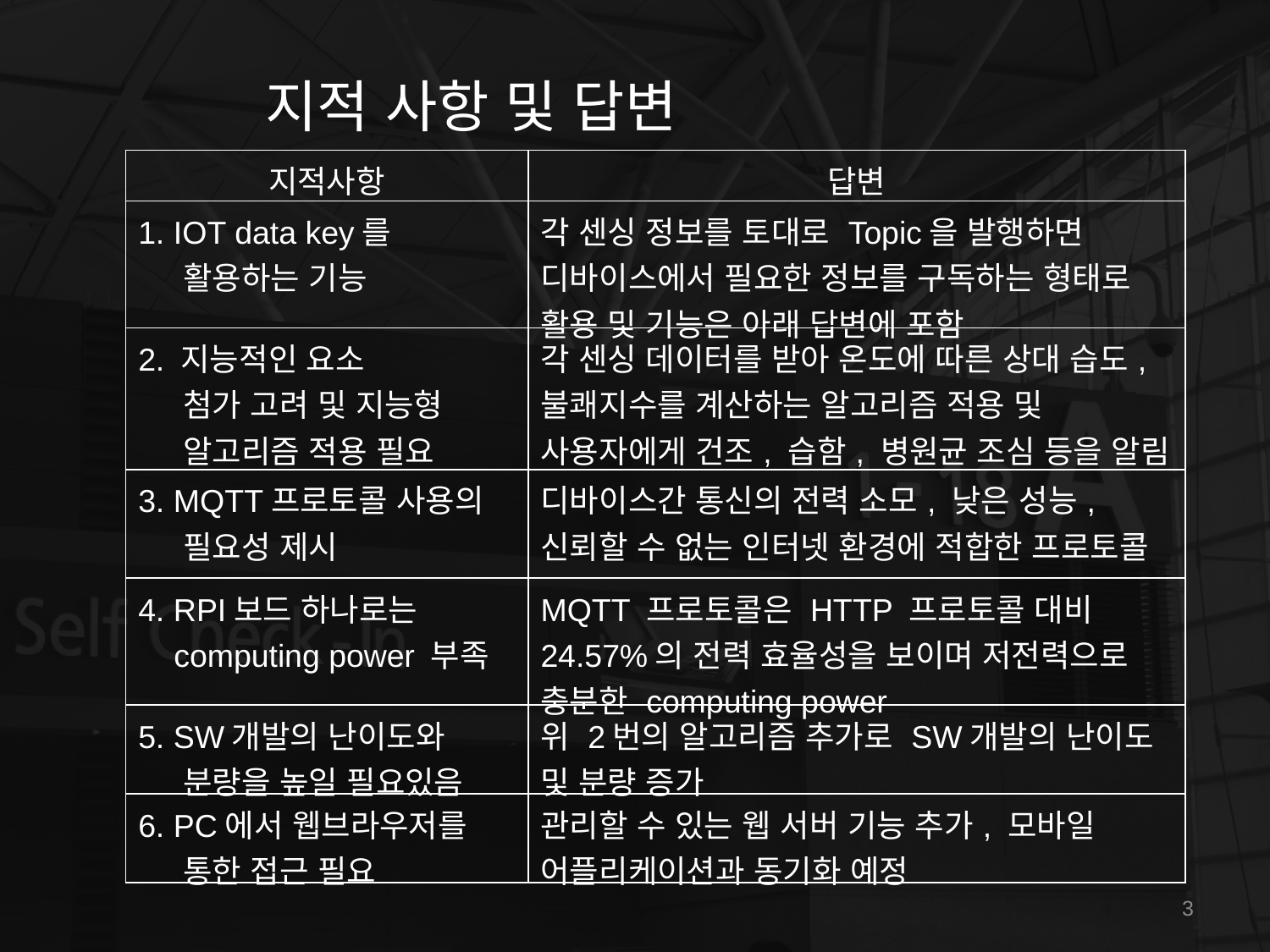

지적 사항 및 답변
| 지적사항 | 답변 |
| --- | --- |
| 1. IOT data key를 활용하는 기능 | 각 센싱 정보를 토대로 Topic을 발행하면 디바이스에서 필요한 정보를 구독하는 형태로 활용 및 기능은 아래 답변에 포함 |
| 2. 지능적인 요소 첨가 고려 및 지능형 알고리즘 적용 필요 | 각 센싱 데이터를 받아 온도에 따른 상대 습도, 불쾌지수를 계산하는 알고리즘 적용 및 사용자에게 건조, 습함, 병원균 조심 등을 알림 |
| 3. MQTT프로토콜 사용의 필요성 제시 | 디바이스간 통신의 전력 소모, 낮은 성능, 신뢰할 수 없는 인터넷 환경에 적합한 프로토콜 |
| 4. RPI보드 하나로는 computing power 부족 | MQTT 프로토콜은 HTTP 프로토콜 대비 24.57%의 전력 효율성을 보이며 저전력으로 충분한 computing power |
| 5. SW개발의 난이도와 분량을 높일 필요있음 | 위 2번의 알고리즘 추가로 SW개발의 난이도 및 분량 증가 |
| 6. PC에서 웹브라우저를 통한 접근 필요 | 관리할 수 있는 웹 서버 기능 추가, 모바일 어플리케이션과 동기화 예정 |
3